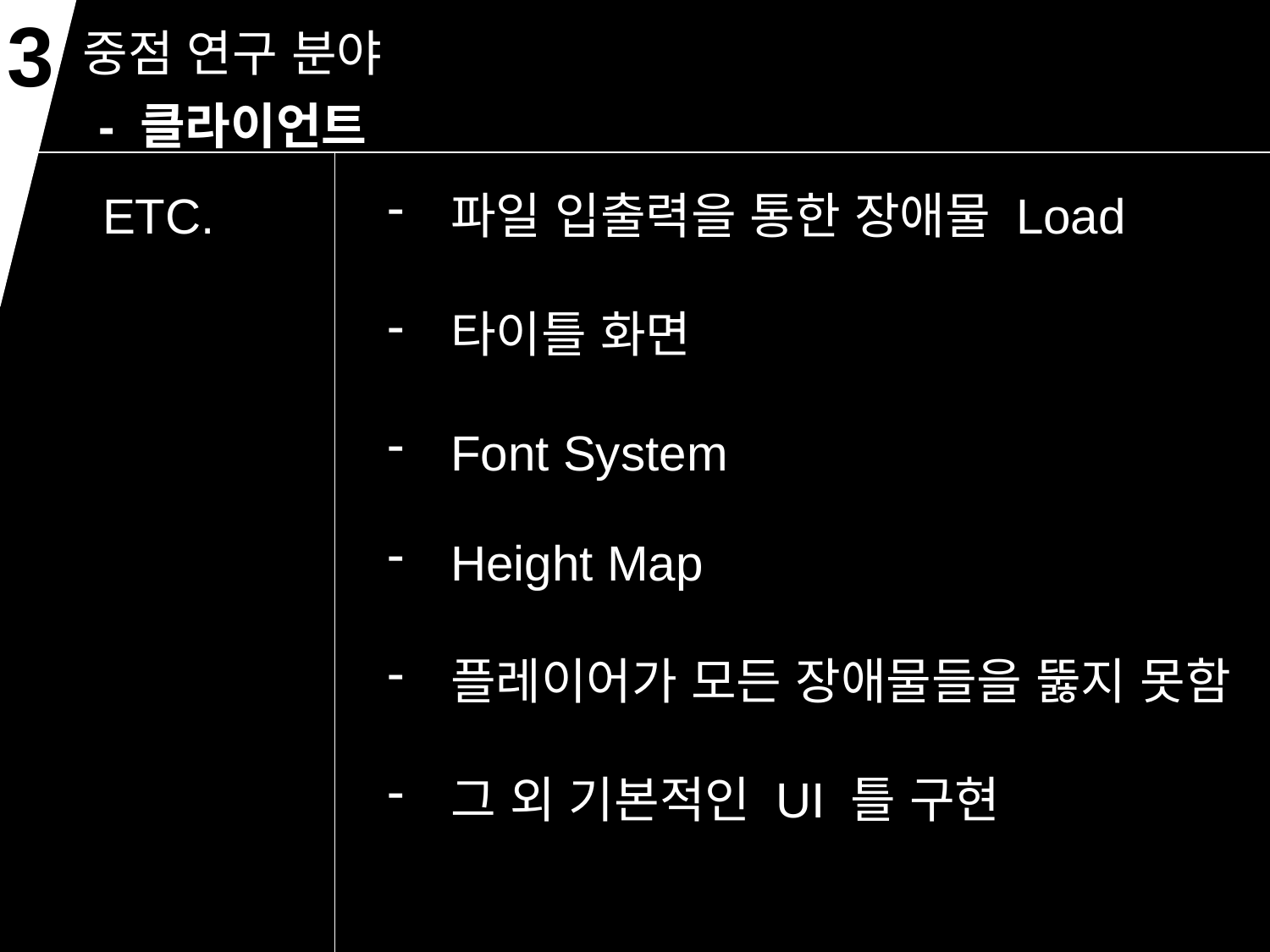

3
중점 연구 분야
- 클라이언트

ETC.
파일 입출력을 통한 장애물 Load

타이틀 화면

Font System

Height Map

플레이어가 모든 장애물들을 뚫지 못함

그 외 기본적인 UI 틀 구현